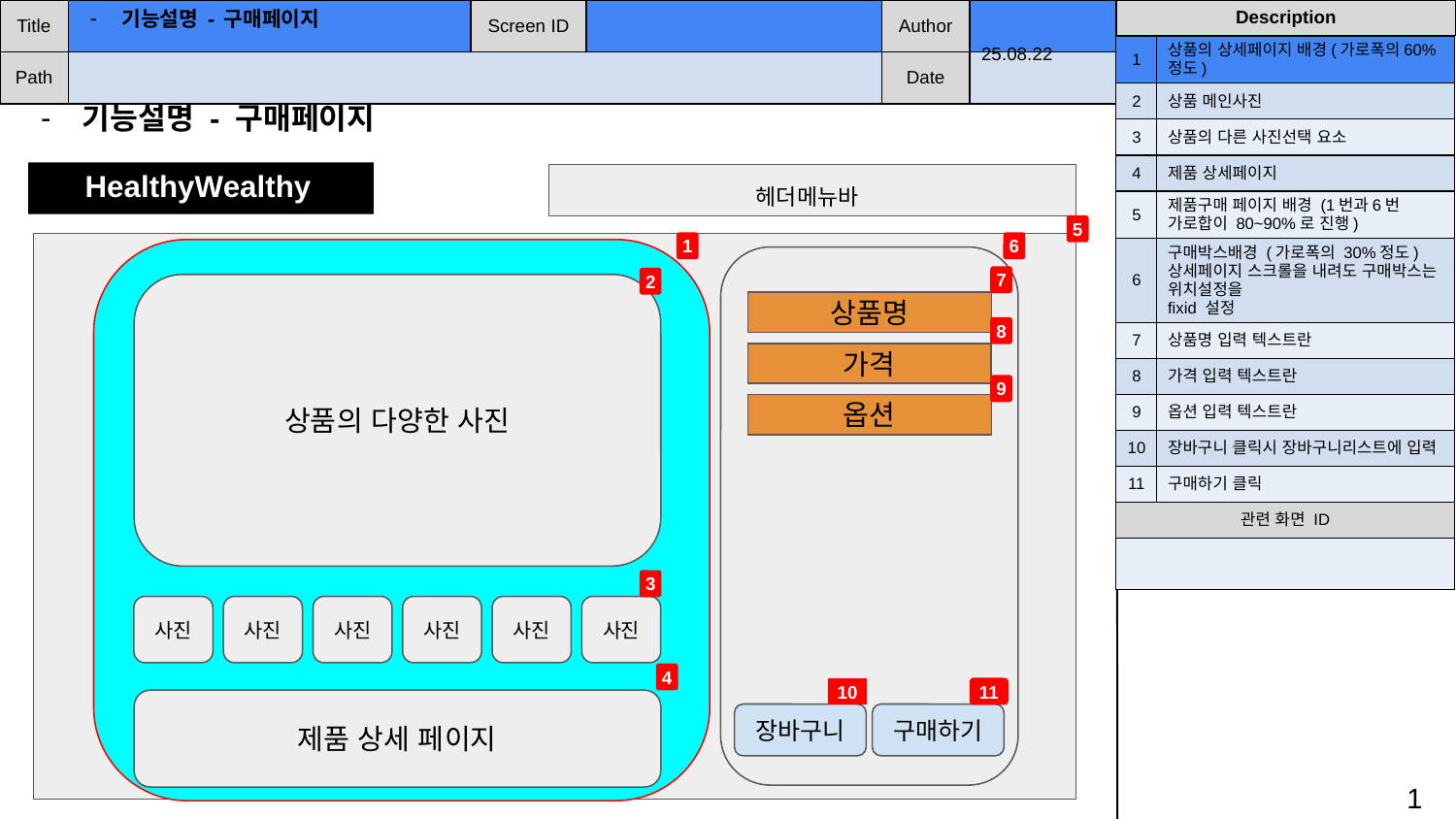

기능설명 - 구매페이지

| 1 | 상품의 상세페이지 배경(가로폭의60%정도) |
| --- | --- |
| 2 | 상품 메인사진 |
| 3 | 상품의 다른 사진선택 요소 |
| 4 | 제품 상세페이지 |
| 5 | 제품구매 페이지 배경 (1번과6번 가로합이 80~90%로 진행) |
| 6 | 구매박스배경 (가로폭의 30%정도) 상세페이지 스크롤을 내려도 구매박스는 위치설정을 fixid 설정 |
| 7 | 상품명 입력 텍스트란 |
| 8 | 가격 입력 텍스트란 |
| 9 | 옵션 입력 텍스트란 |
| 10 | 장바구니 클릭시 장바구니리스트에 입력 |
| 11 | 구매하기 클릭 |
| 관련 화면 ID |  |
|  |  |

25.08.22
기능설명 - 구매페이지
HealthyWealthy
헬팡팡

헤더메뉴바
5
사진
1
6

1

7
2
상품의 다양한 사진
상품명
8
2
가격
9
옵션
3
사진
사진
사진
사진
사진
사진
4
10
11
제품 상세 페이지
장바구니
구매하기